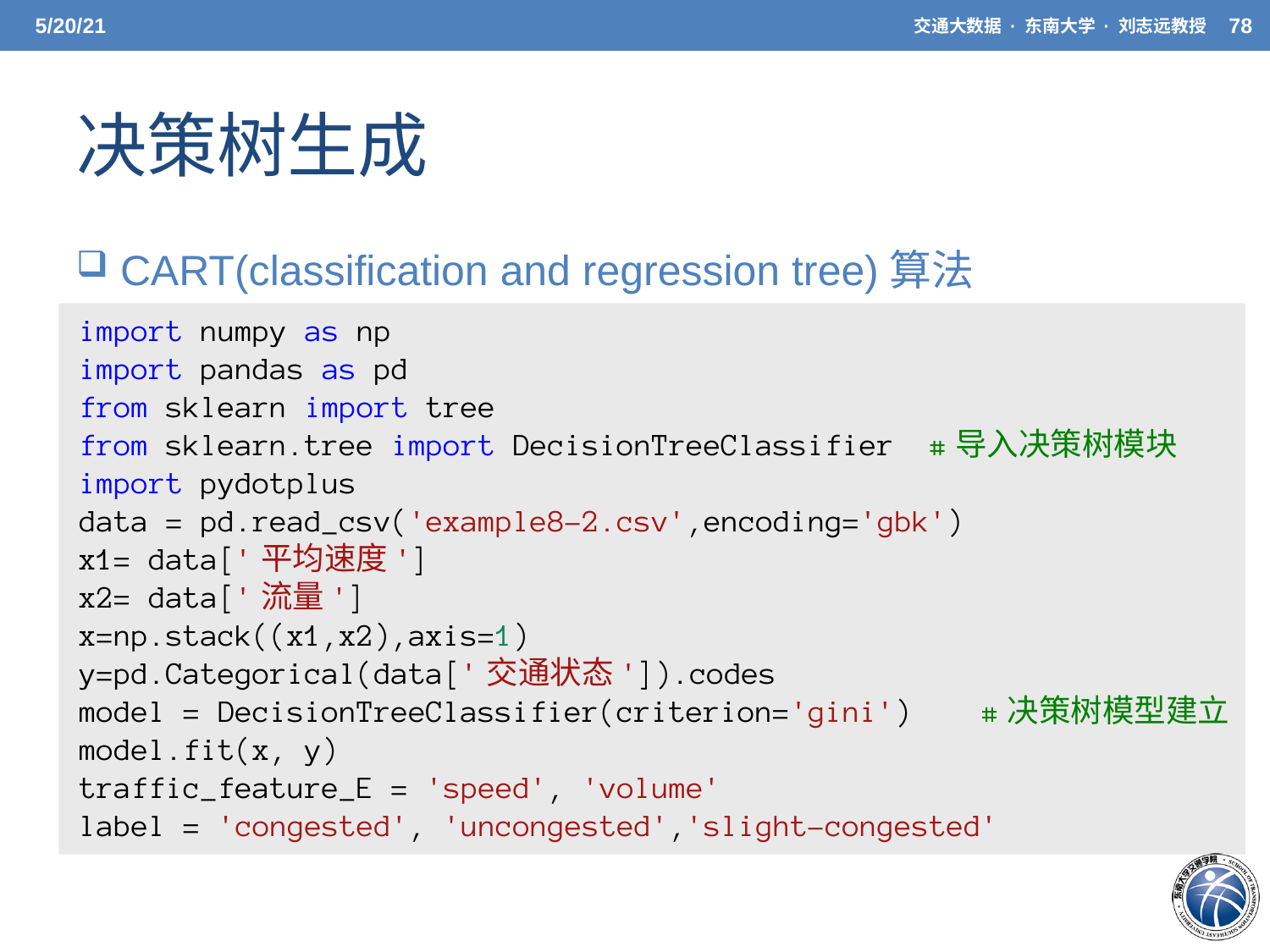

5/20/21
交通大数据 · 东南大学 · 刘志远教授
78
# 决策树生成
 CART(classification and regression tree)算法
import numpy as np
import pandas as pd
from sklearn import tree
from sklearn.tree import DecisionTreeClassifier  #导入决策树模块
import pydotplus
data = pd.read_csv('example8-2.csv',encoding='gbk')
x1= data['平均速度']
x2= data['流量']
x=np.stack((x1,x2),axis=1)
y=pd.Categorical(data['交通状态']).codes
model = DecisionTreeClassifier(criterion='gini')    #决策树模型建立
model.fit(x, y)
traffic_feature_E = 'speed', 'volume'
label = 'congested', 'uncongested','slight-congested'